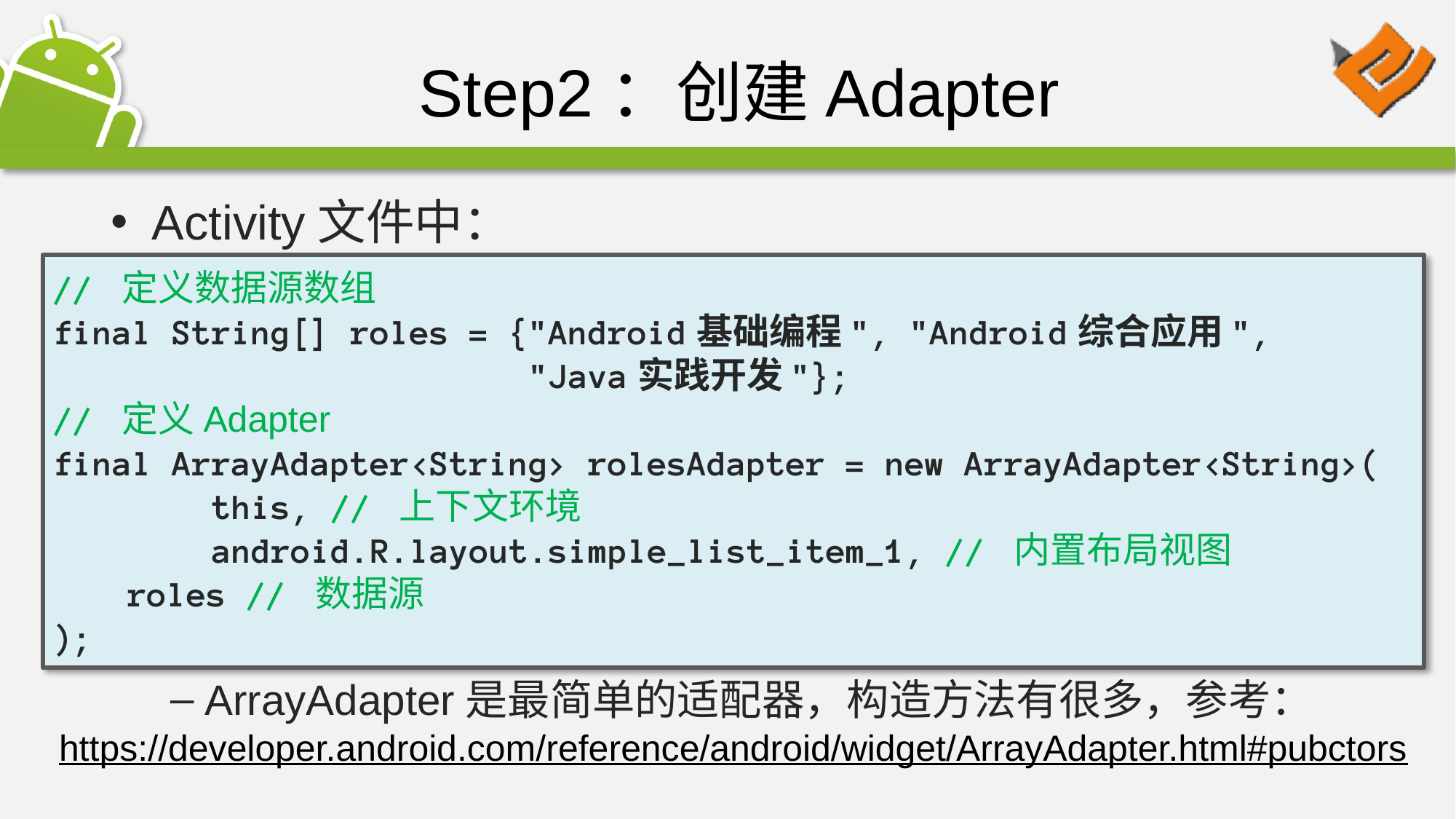

# Step2：创建Adapter
Activity文件中：
// 定义数据源数组
final String[] roles = {"Android基础编程", "Android综合应用",
                        "Java实践开发"};
// 定义Adapter
final ArrayAdapter<String> rolesAdapter = new ArrayAdapter<String>(
        this, // 上下文环境
        android.R.layout.simple_list_item_1, // 内置布局视图
        roles // 数据源
);
ArrayAdapter是最简单的适配器，构造方法有很多，参考：
https://developer.android.com/reference/android/widget/ArrayAdapter.html#pubctors